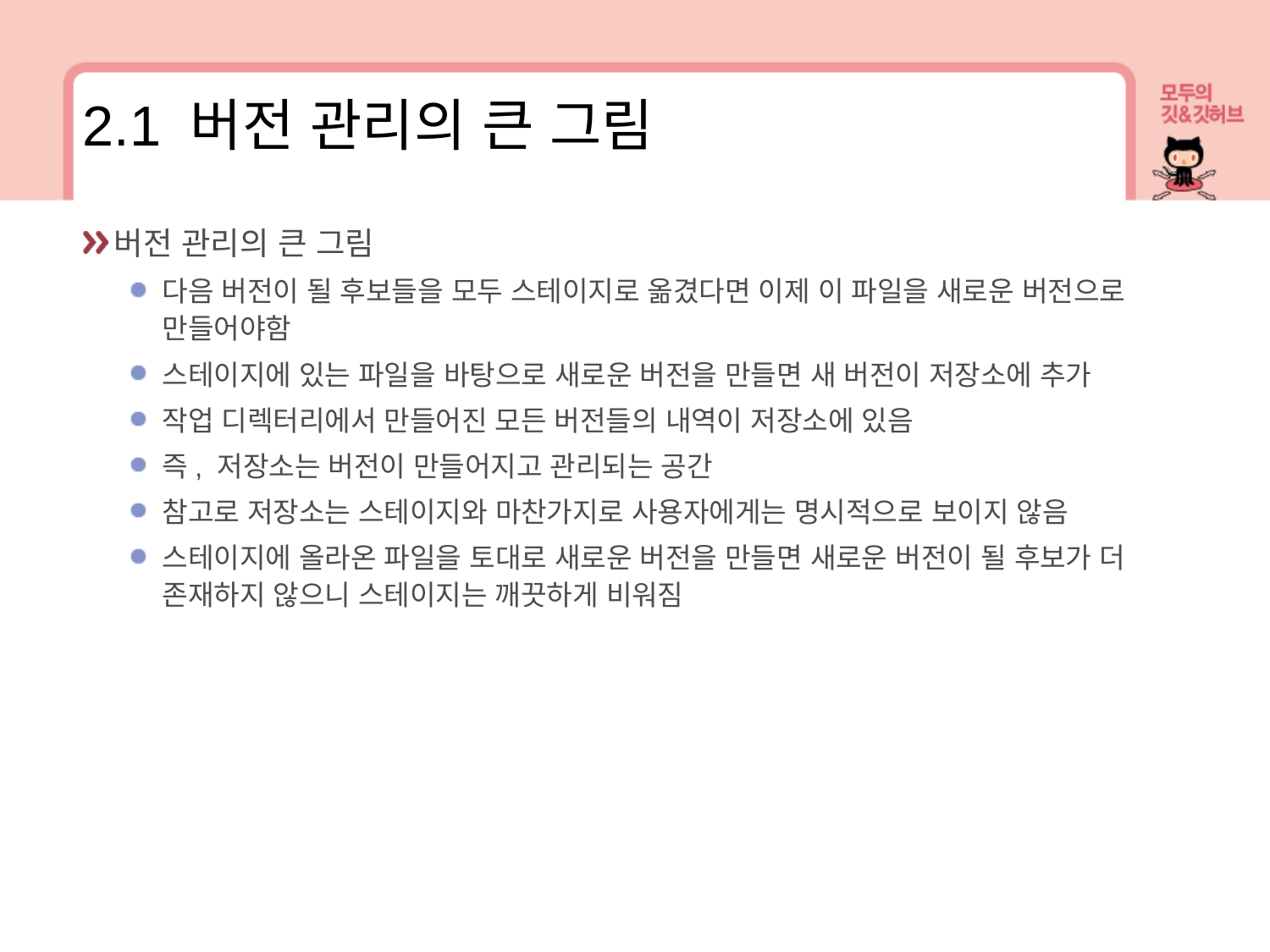

2.1 버전 관리의 큰 그림
버전 관리의 큰 그림
다음 버전이 될 후보들을 모두 스테이지로 옮겼다면 이제 이 파일을 새로운 버전으로 만들어야함
스테이지에 있는 파일을 바탕으로 새로운 버전을 만들면 새 버전이 저장소에 추가
작업 디렉터리에서 만들어진 모든 버전들의 내역이 저장소에 있음
즉, 저장소는 버전이 만들어지고 관리되는 공간
참고로 저장소는 스테이지와 마찬가지로 사용자에게는 명시적으로 보이지 않음
스테이지에 올라온 파일을 토대로 새로운 버전을 만들면 새로운 버전이 될 후보가 더 존재하지 않으니 스테이지는 깨끗하게 비워짐